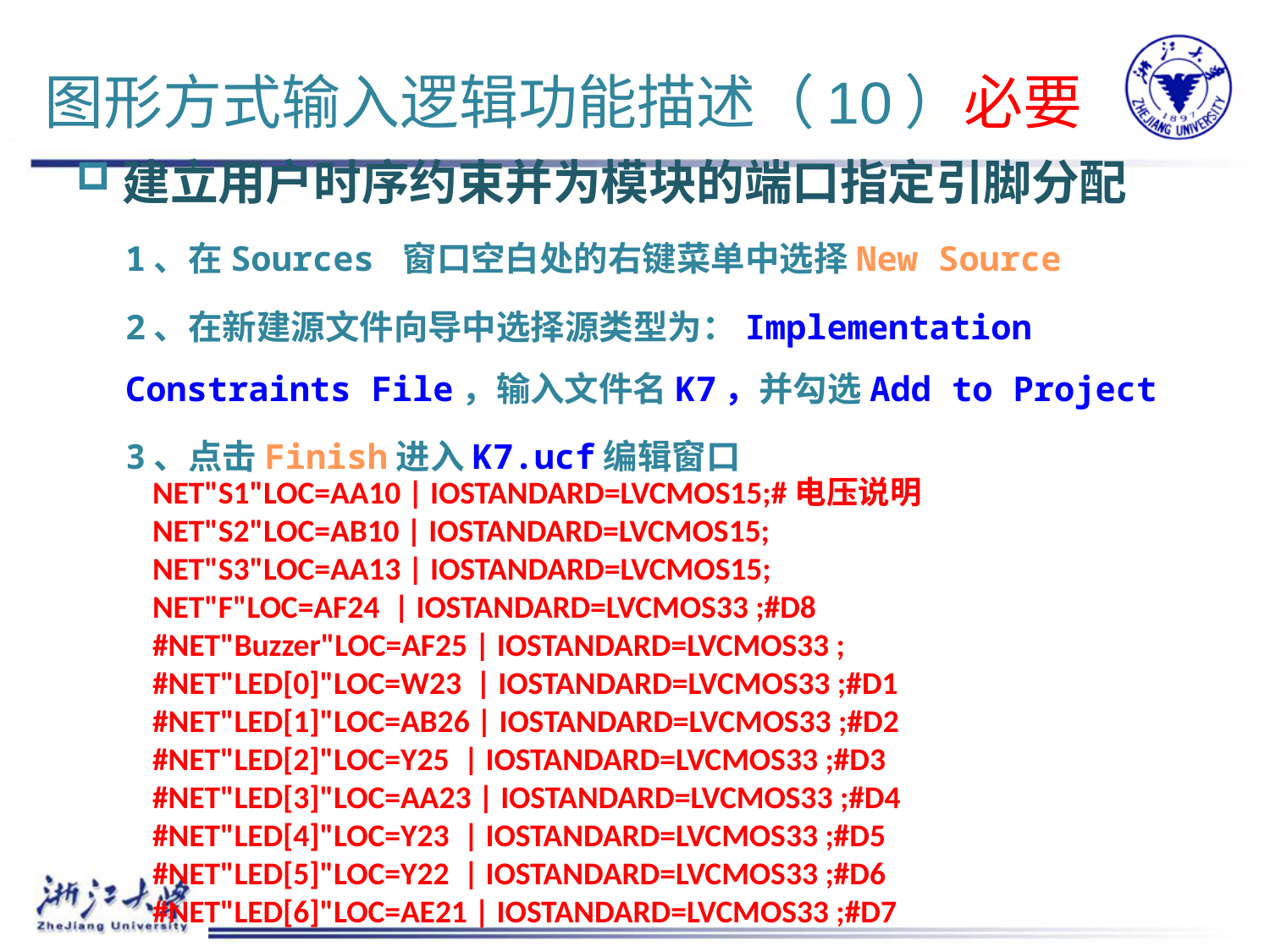

# 图形方式输入逻辑功能描述（10）必要
建立用户时序约束并为模块的端口指定引脚分配
1、在Sources 窗口空白处的右键菜单中选择New Source
2、在新建源文件向导中选择源类型为：Implementation Constraints File，输入文件名K7，并勾选Add to Project
3、点击Finish进入K7.ucf编辑窗口
NET"S1"LOC=AA10 | IOSTANDARD=LVCMOS15;#电压说明
NET"S2"LOC=AB10 | IOSTANDARD=LVCMOS15;
NET"S3"LOC=AA13 | IOSTANDARD=LVCMOS15;
NET"F"LOC=AF24  | IOSTANDARD=LVCMOS33 ;#D8
#NET"Buzzer"LOC=AF25 | IOSTANDARD=LVCMOS33 ;
#NET"LED[0]"LOC=W23  | IOSTANDARD=LVCMOS33 ;#D1
#NET"LED[1]"LOC=AB26 | IOSTANDARD=LVCMOS33 ;#D2
#NET"LED[2]"LOC=Y25  | IOSTANDARD=LVCMOS33 ;#D3
#NET"LED[3]"LOC=AA23 | IOSTANDARD=LVCMOS33 ;#D4
#NET"LED[4]"LOC=Y23  | IOSTANDARD=LVCMOS33 ;#D5
#NET"LED[5]"LOC=Y22  | IOSTANDARD=LVCMOS33 ;#D6
#NET"LED[6]"LOC=AE21 | IOSTANDARD=LVCMOS33 ;#D7